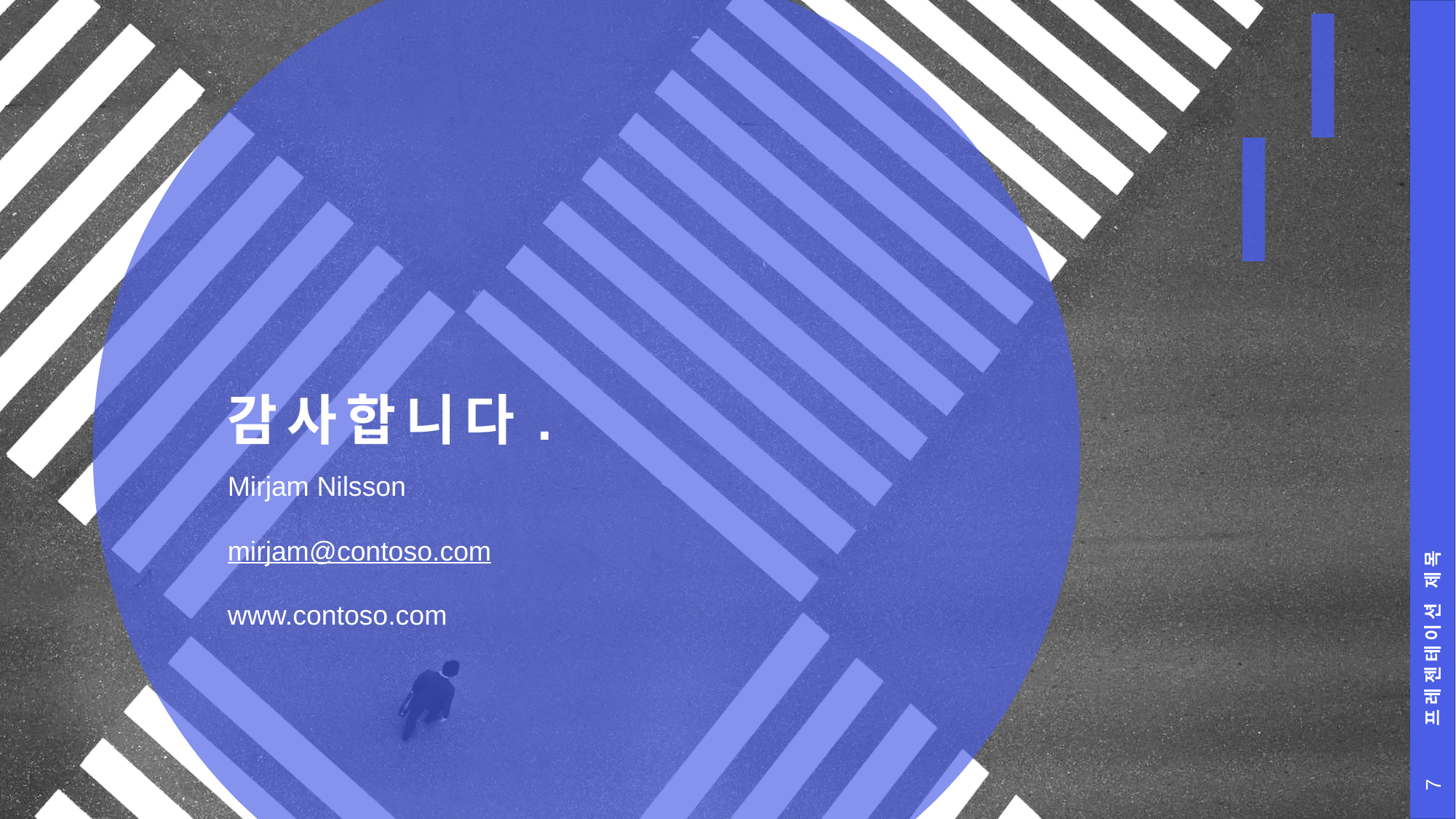

# 감사합니다.
프레젠테이션 제목
Mirjam Nilsson
mirjam@contoso.com
www.contoso.com

7